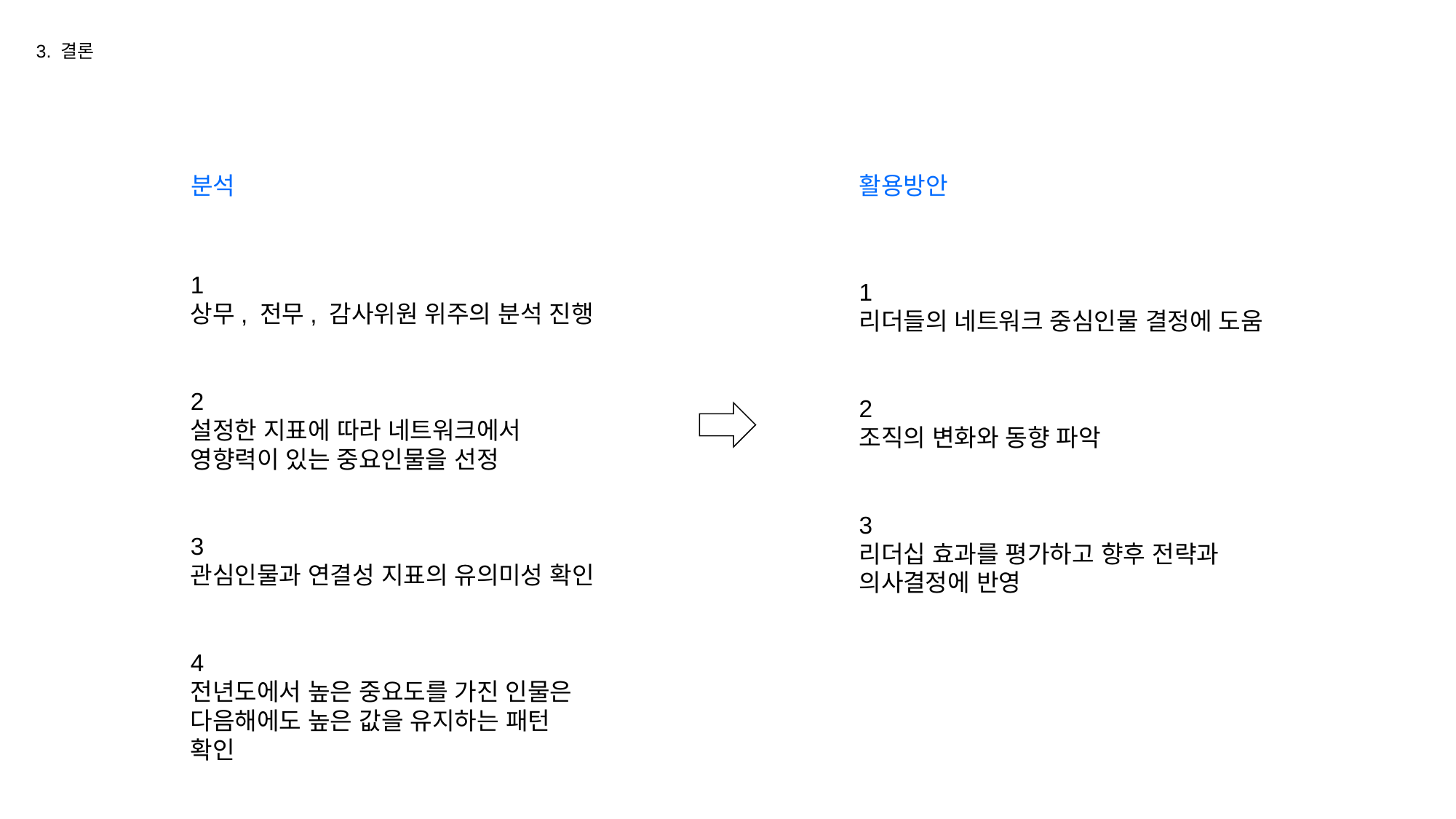

3. 결론
분석

활용방안

1
상무, 전무, 감사위원 위주의 분석 진행

2
설정한 지표에 따라 네트워크에서 영향력이 있는 중요인물을 선정

3
관심인물과 연결성 지표의 유의미성 확인

4
전년도에서 높은 중요도를 가진 인물은 다음해에도 높은 값을 유지하는 패턴 확인

1
리더들의 네트워크 중심인물 결정에 도움

2
조직의 변화와 동향 파악

3
리더십 효과를 평가하고 향후 전략과 의사결정에 반영